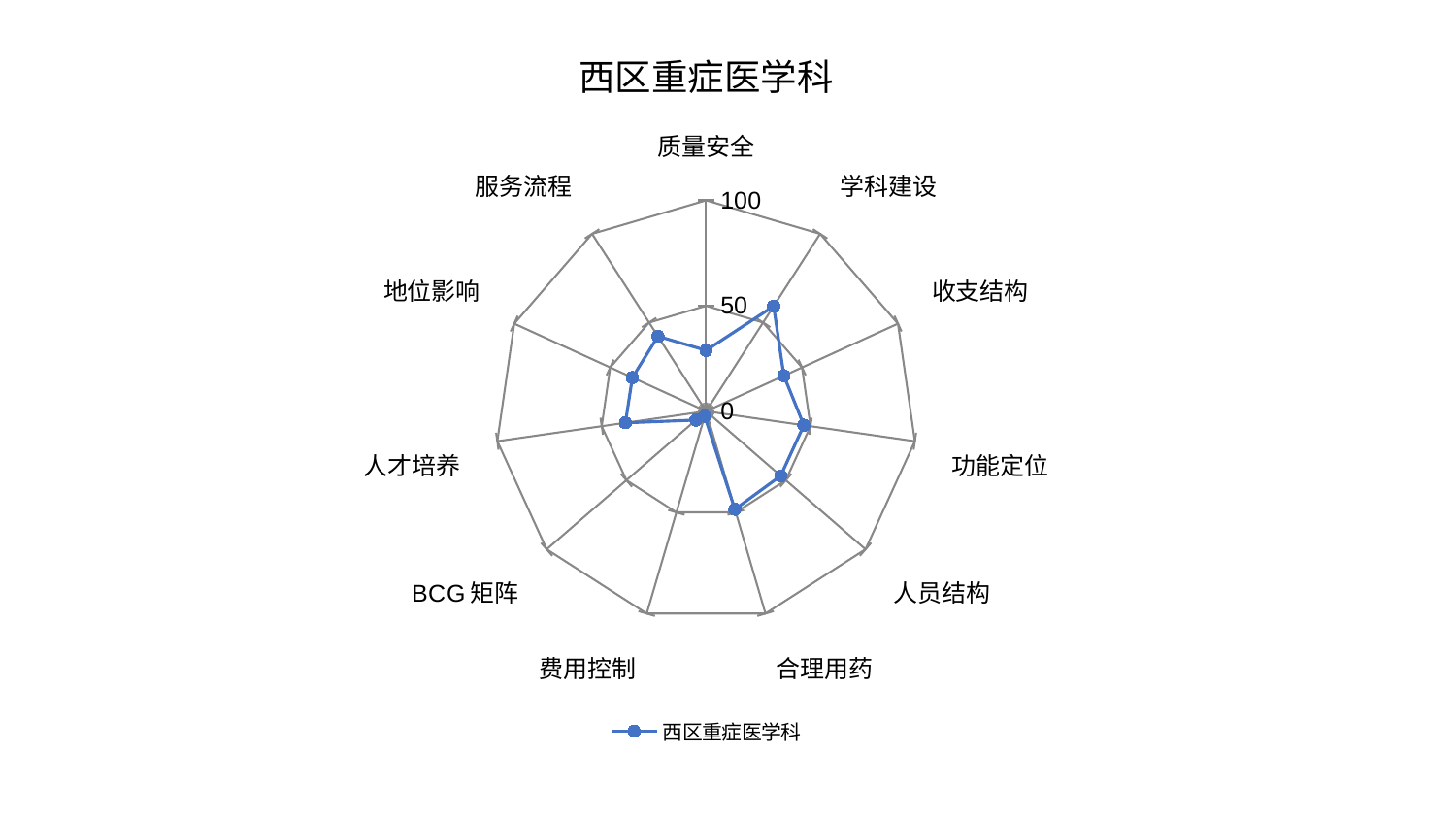

### Chart: 西区重症医学科

| Category | 西区重症医学科 |
|---|---|
| 质量安全 | 28.869901175512176 |
| 学科建设 | 59.23483318671089 |
| 收支结构 | 40.55984240771452 |
| 功能定位 | 46.81761604305133 |
| 人员结构 | 46.804851780680835 |
| 合理用药 | 48.47040610670996 |
| 费用控制 | 2.436691250163578 |
| BCG矩阵 | 6.405233998153418 |
| 人才培养 | 38.65000326129323 |
| 地位影响 | 38.422942783887926 |
| 服务流程 | 42.23019546288853 |
123